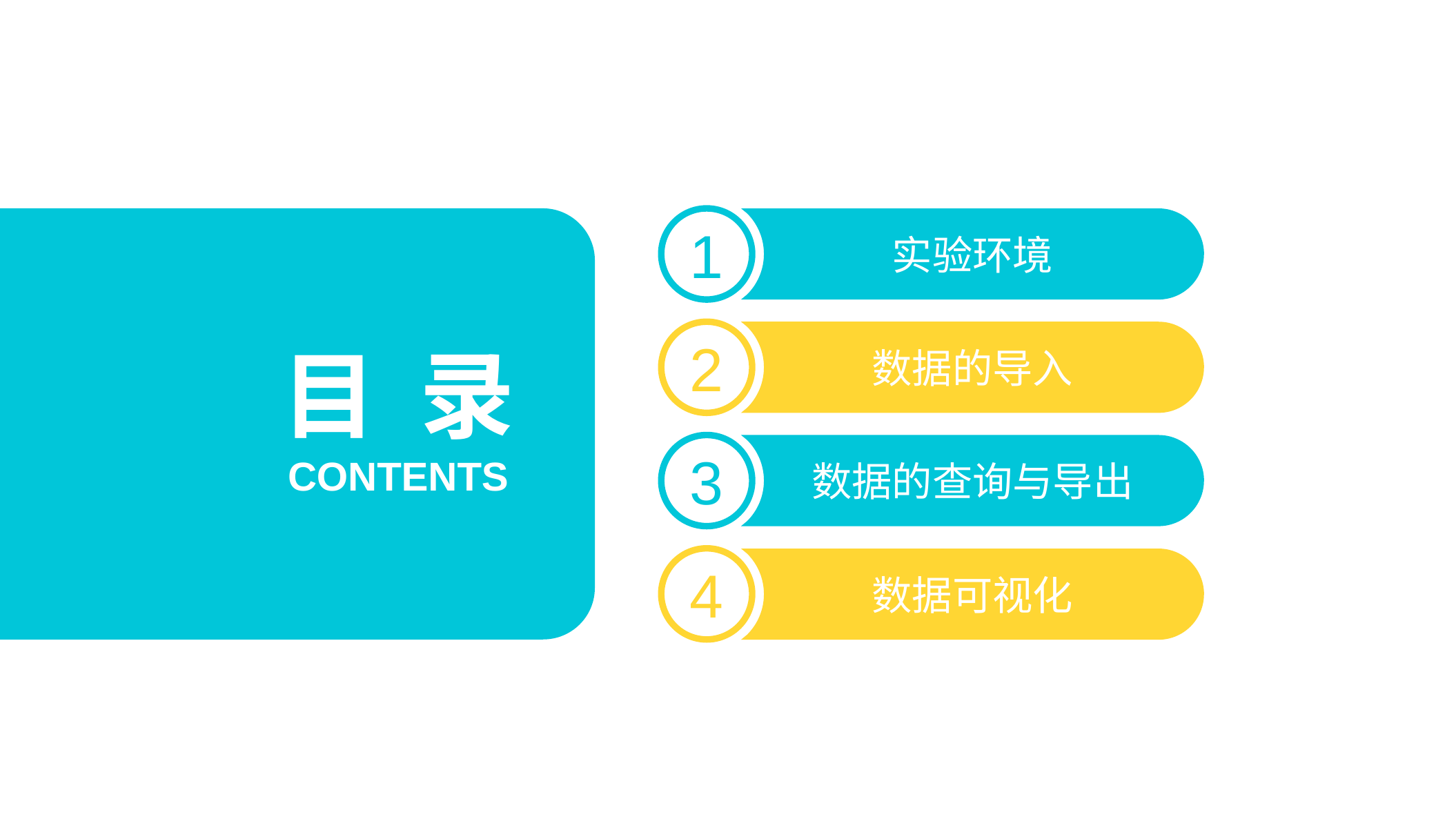

1
实验环境
2
数据的导入
目  录
3
数据的查询与导出
CONTENTS
4
数据可视化